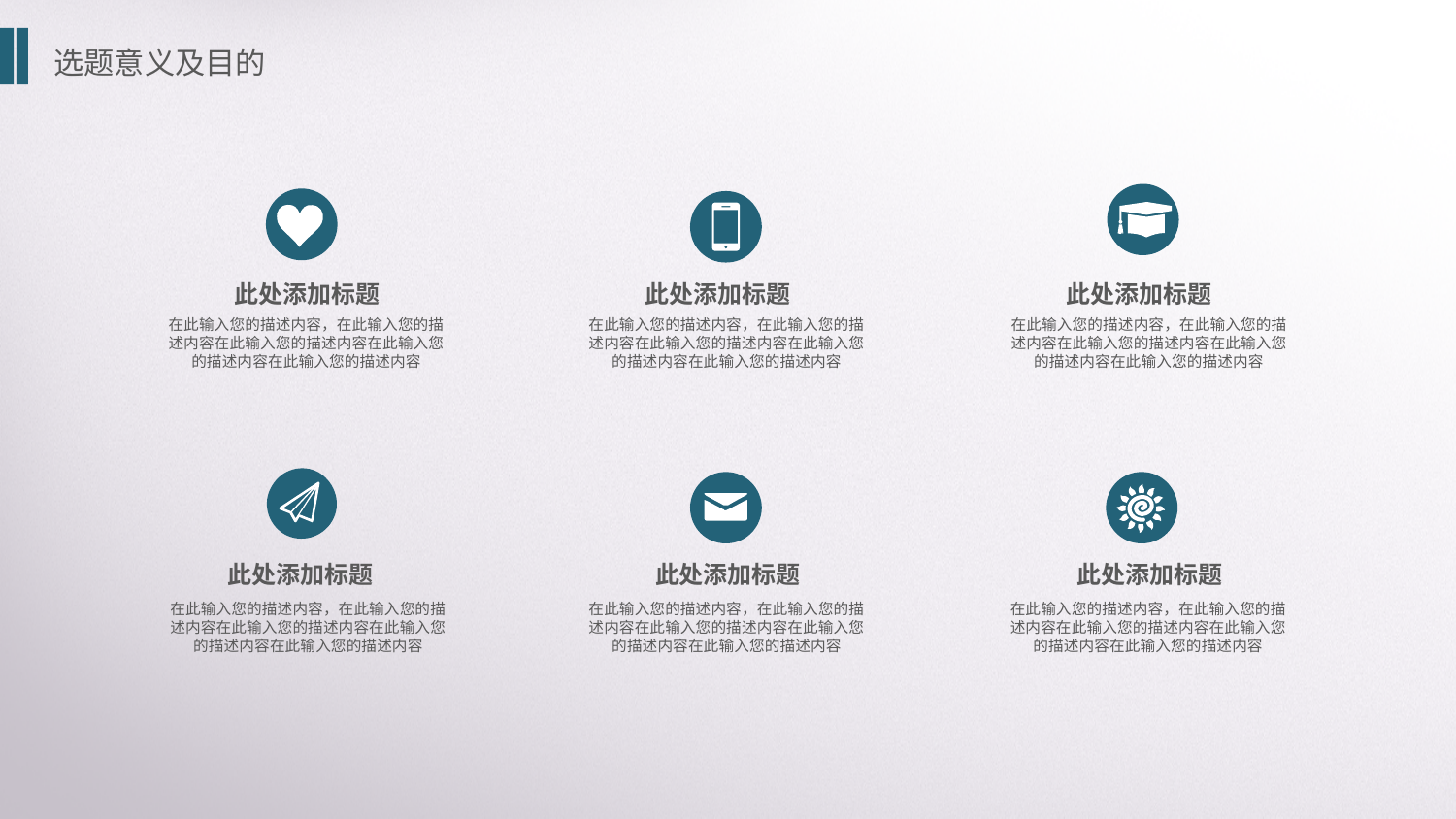

此处添加标题
此处添加标题
此处添加标题
在此输入您的描述内容，在此输入您的描述内容在此输入您的描述内容在此输入您的描述内容在此输入您的描述内容
在此输入您的描述内容，在此输入您的描述内容在此输入您的描述内容在此输入您的描述内容在此输入您的描述内容
在此输入您的描述内容，在此输入您的描述内容在此输入您的描述内容在此输入您的描述内容在此输入您的描述内容

此处添加标题
此处添加标题
此处添加标题
在此输入您的描述内容，在此输入您的描述内容在此输入您的描述内容在此输入您的描述内容在此输入您的描述内容
在此输入您的描述内容，在此输入您的描述内容在此输入您的描述内容在此输入您的描述内容在此输入您的描述内容
在此输入您的描述内容，在此输入您的描述内容在此输入您的描述内容在此输入您的描述内容在此输入您的描述内容